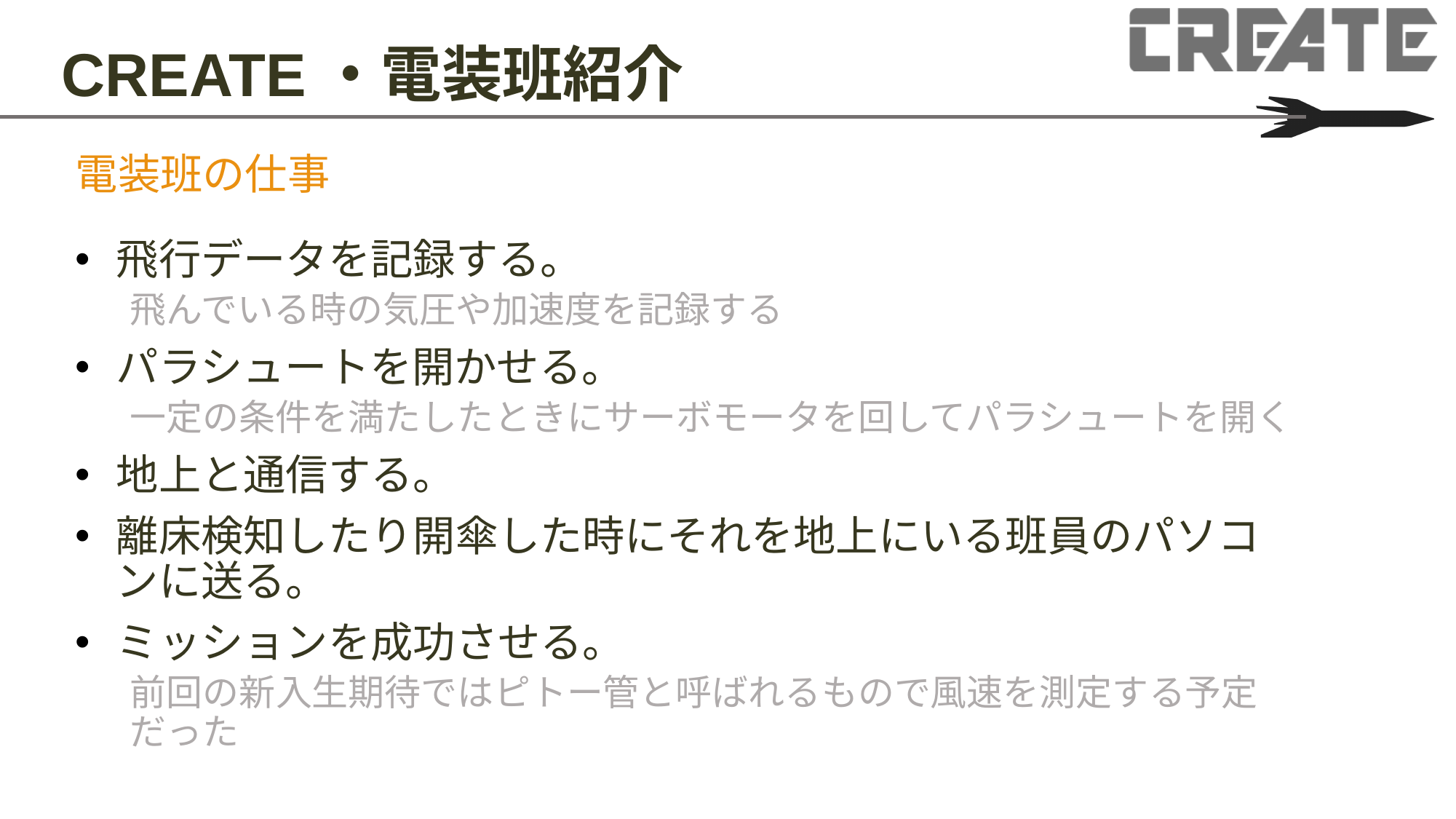

# CREATE・電装班紹介
電装班の仕事
飛行データを記録する。
飛んでいる時の気圧や加速度を記録する
パラシュートを開かせる。
一定の条件を満たしたときにサーボモータを回してパラシュートを開く
地上と通信する。
離床検知したり開傘した時にそれを地上にいる班員のパソコンに送る。
ミッションを成功させる。
前回の新入生期待ではピトー管と呼ばれるもので風速を測定する予定だった